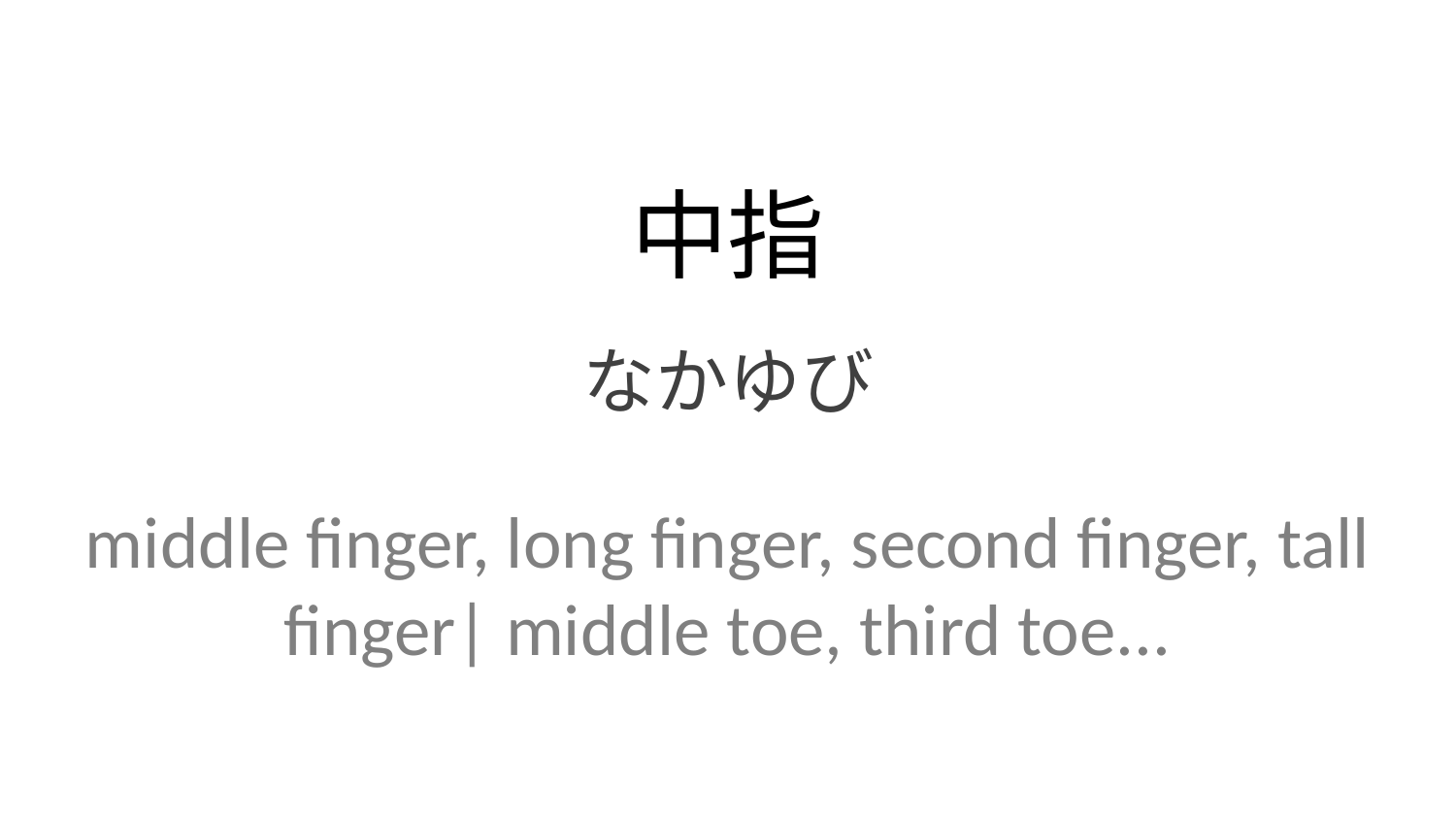

中指

なかゆび
middle finger, long finger, second finger, tall finger| middle toe, third toe...